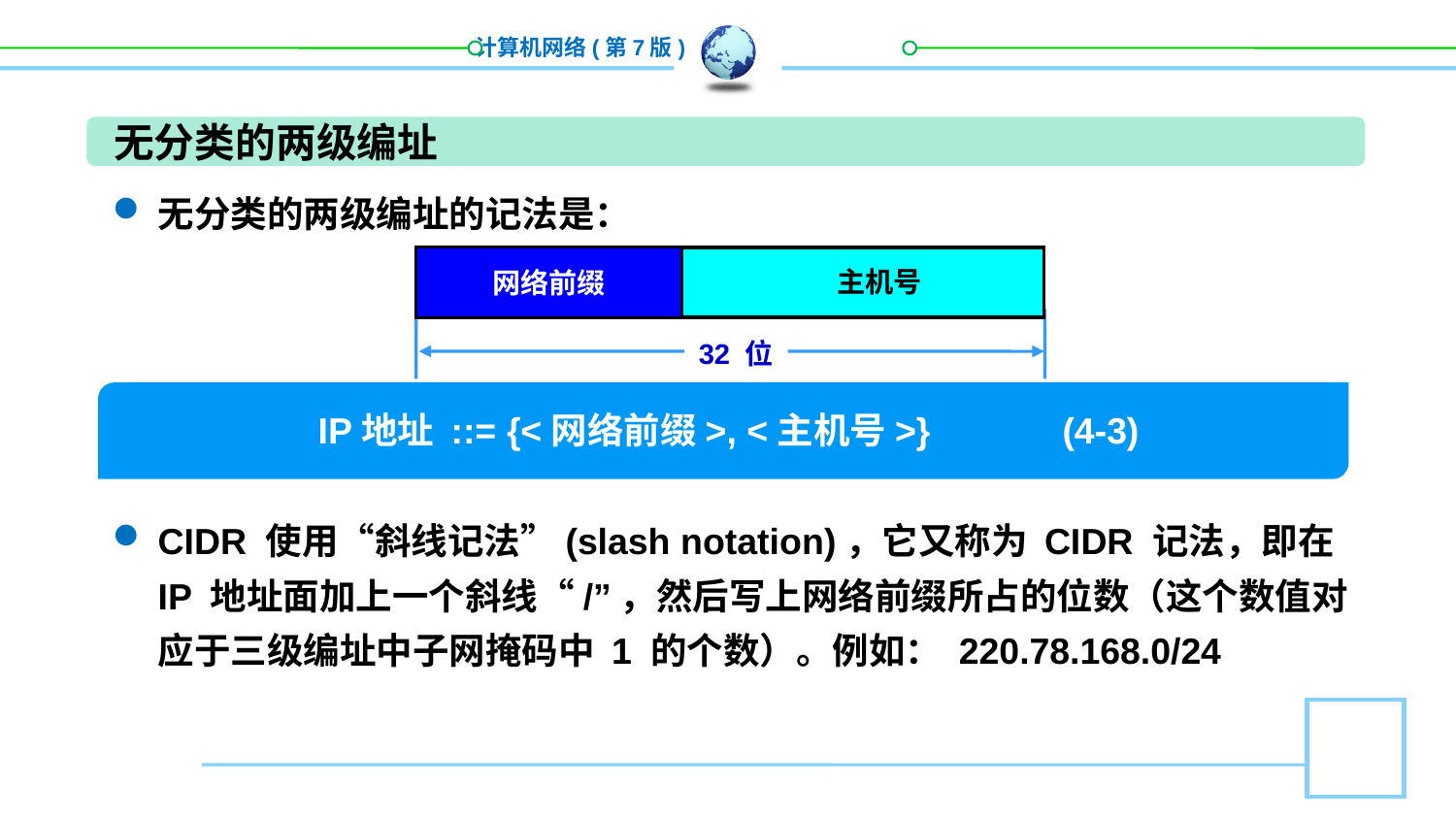

无分类的两级编址

无分类的两级编址的记法是：

CIDR 使用“斜线记法”(slash notation)，它又称为 CIDR 记法，即在 IP 地址面加上一个斜线“/”，然后写上网络前缀所占的位数（这个数值对应于三级编址中子网掩码中 1 的个数）。例如： 220.78.168.0/24
网络前缀

主机号

32 位

IP地址 ::= {<网络前缀>, <主机号>}             (4-3)